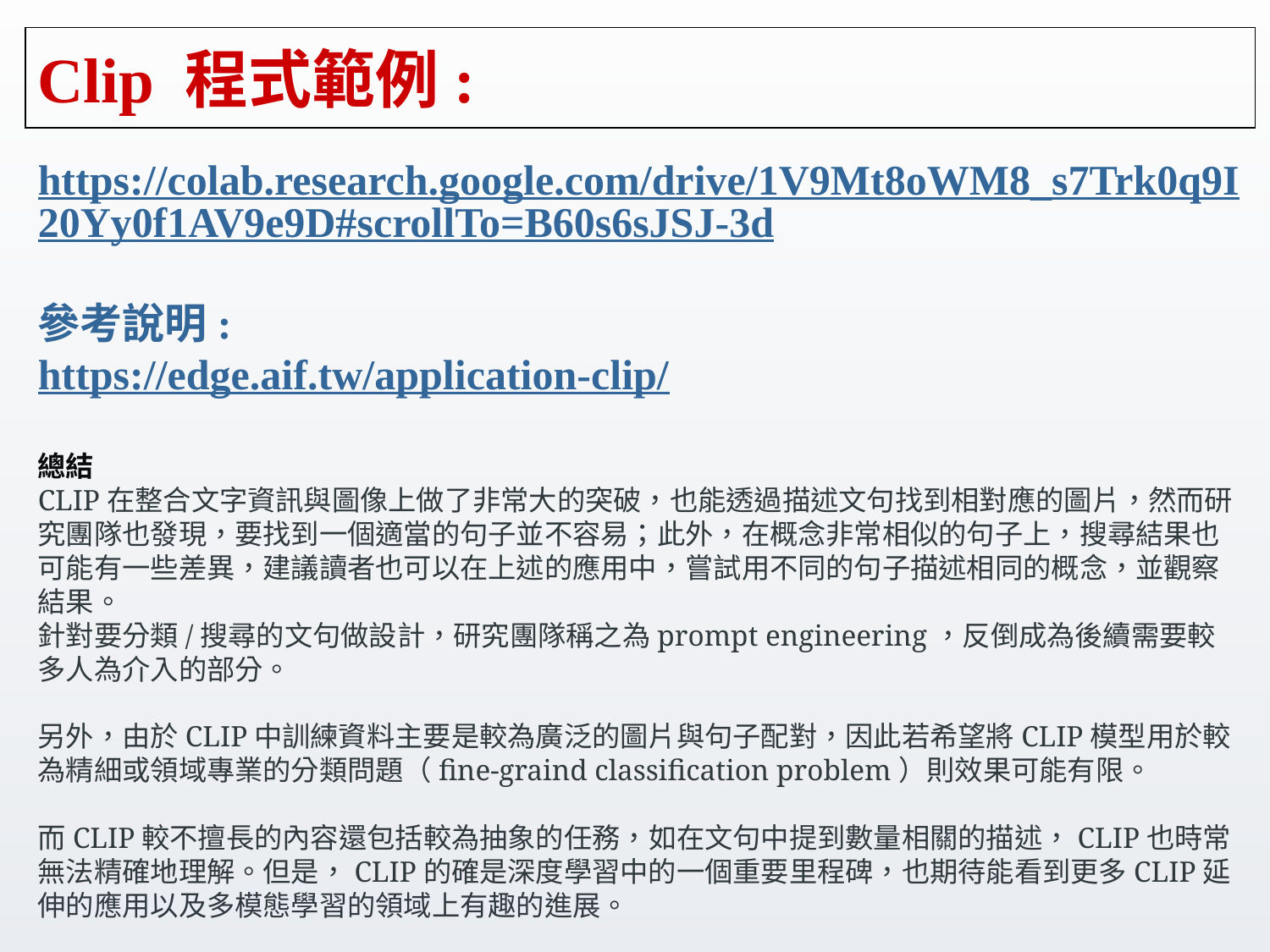

# Clip 程式範例:
https://colab.research.google.com/drive/1V9Mt8oWM8_s7Trk0q9I20Yy0f1AV9e9D#scrollTo=B60s6sJSJ-3d

參考說明:
https://edge.aif.tw/application-clip/

總結
CLIP在整合文字資訊與圖像上做了非常大的突破，也能透過描述文句找到相對應的圖片，然而研究團隊也發現，要找到一個適當的句子並不容易；此外，在概念非常相似的句子上，搜尋結果也可能有一些差異，建議讀者也可以在上述的應用中，嘗試用不同的句子描述相同的概念，並觀察結果。
針對要分類/搜尋的文句做設計，研究團隊稱之為prompt engineering，反倒成為後續需要較多人為介入的部分。

另外，由於CLIP中訓練資料主要是較為廣泛的圖片與句子配對，因此若希望將CLIP模型用於較為精細或領域專業的分類問題（fine-graind classification problem）則效果可能有限。

而CLIP較不擅長的內容還包括較為抽象的任務，如在文句中提到數量相關的描述，CLIP也時常無法精確地理解。但是，CLIP的確是深度學習中的一個重要里程碑，也期待能看到更多CLIP延伸的應用以及多模態學習的領域上有趣的進展。